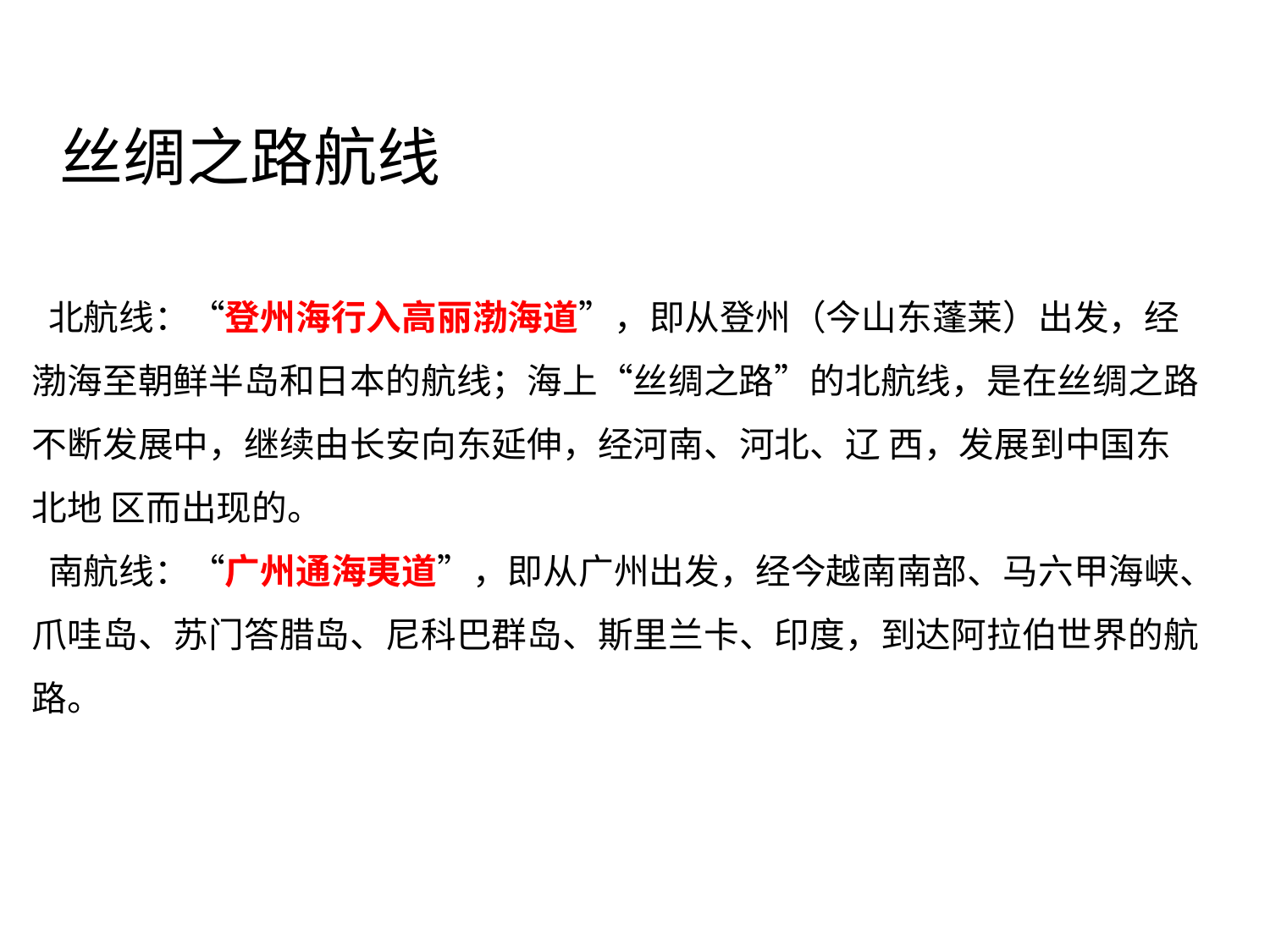

丝绸之路航线
 北航线：“登州海行入高丽渤海道”，即从登州（今山东蓬莱）出发，经渤海至朝鲜半岛和日本的航线；海上“丝绸之路”的北航线，是在丝绸之路不断发展中，继续由长安向东延伸，经河南、河北、辽 西，发展到中国东北地 区而出现的。
 南航线：“广州通海夷道”，即从广州出发，经今越南南部、马六甲海峡、爪哇岛、苏门答腊岛、尼科巴群岛、斯里兰卡、印度，到达阿拉伯世界的航路。